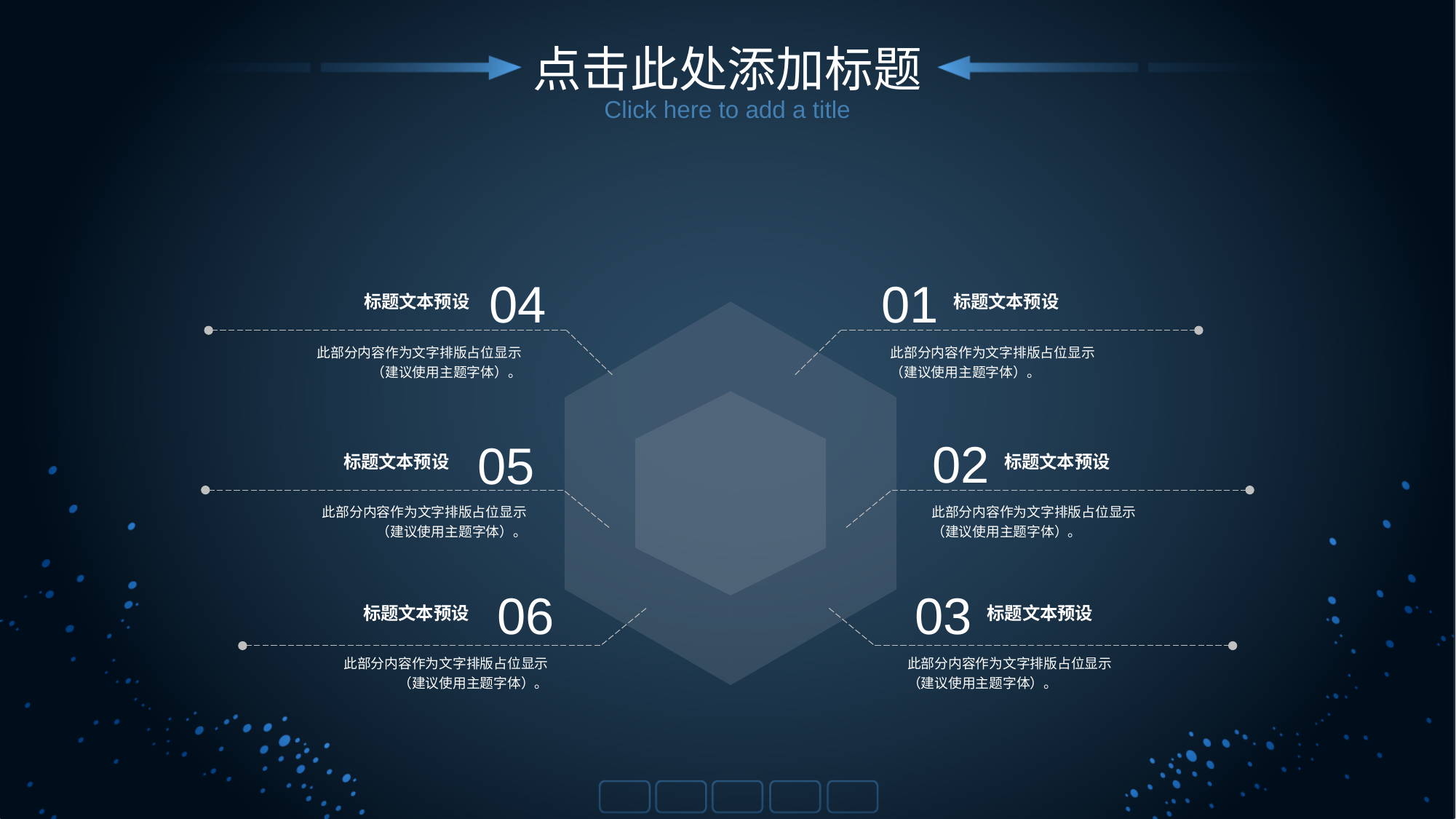

点击此处添加标题
Click here to add a title
04
01
标题文本预设
标题文本预设

此部分内容作为文字排版占位显示
（建议使用主题字体）。
此部分内容作为文字排版占位显示
（建议使用主题字体）。

02
05
标题文本预设
标题文本预设
此部分内容作为文字排版占位显示
（建议使用主题字体）。
此部分内容作为文字排版占位显示
（建议使用主题字体）。
06
03
标题文本预设
标题文本预设
此部分内容作为文字排版占位显示
（建议使用主题字体）。
此部分内容作为文字排版占位显示
（建议使用主题字体）。